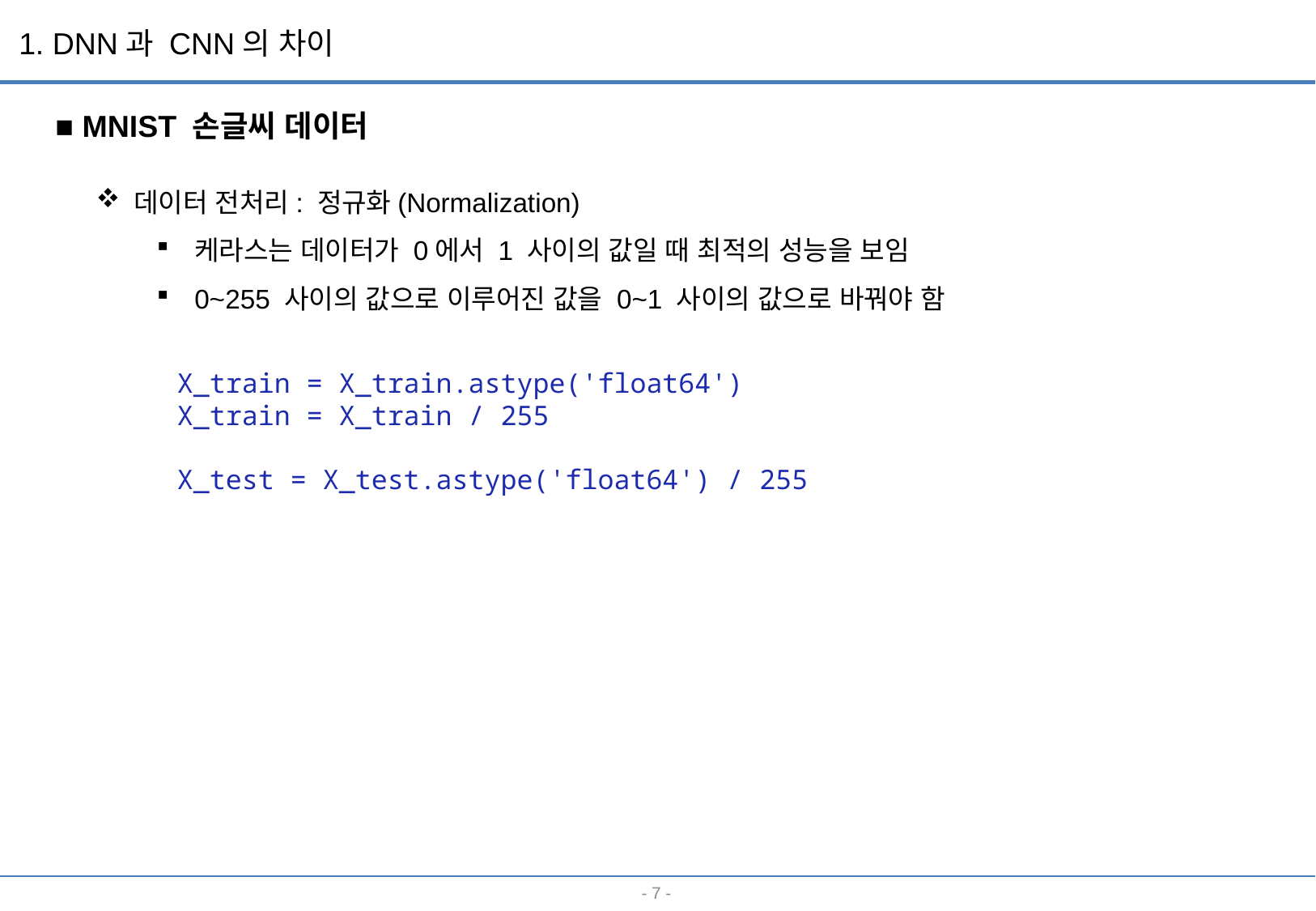

1. DNN과 CNN의 차이
■ MNIST 손글씨 데이터
데이터 전처리: 정규화(Normalization)
케라스는 데이터가 0에서 1 사이의 값일 때 최적의 성능을 보임
0~255 사이의 값으로 이루어진 값을 0~1 사이의 값으로 바꿔야 함

X_train = X_train.astype('float64')
X_train = X_train / 255

X_test = X_test.astype('float64') / 255

- 7 -